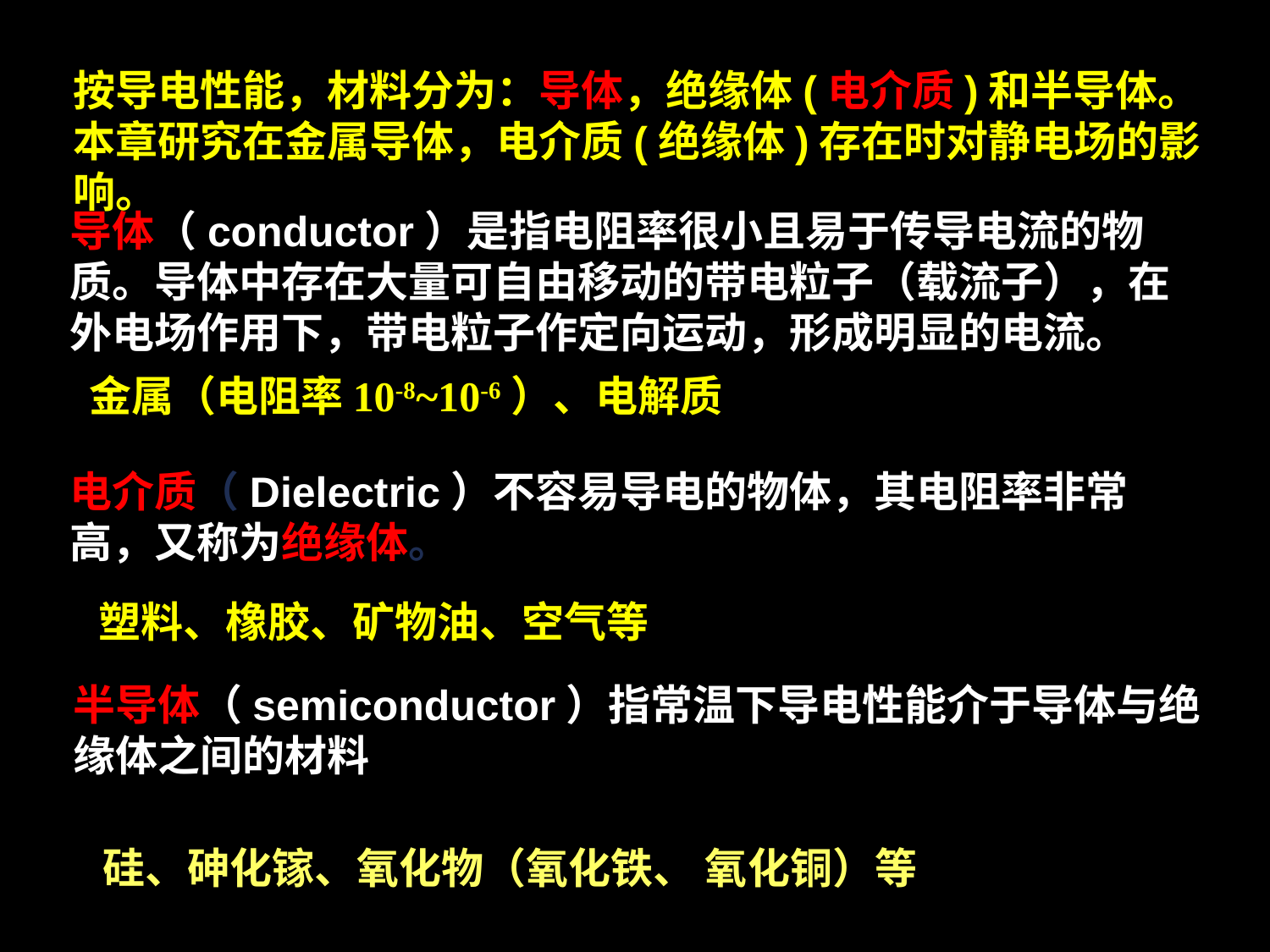

按导电性能，材料分为：导体，绝缘体(电介质)和半导体。本章研究在金属导体，电介质(绝缘体)存在时对静电场的影响。
导体（conductor）是指电阻率很小且易于传导电流的物质。导体中存在大量可自由移动的带电粒子（载流子），在外电场作用下，带电粒子作定向运动，形成明显的电流。
金属（电阻率10-8~10-6）、电解质
电介质（Dielectric）不容易导电的物体，其电阻率非常高，又称为绝缘体。
塑料、橡胶、矿物油、空气等
半导体（semiconductor）指常温下导电性能介于导体与绝缘体之间的材料
硅、砷化镓、氧化物（氧化铁、 氧化铜）等